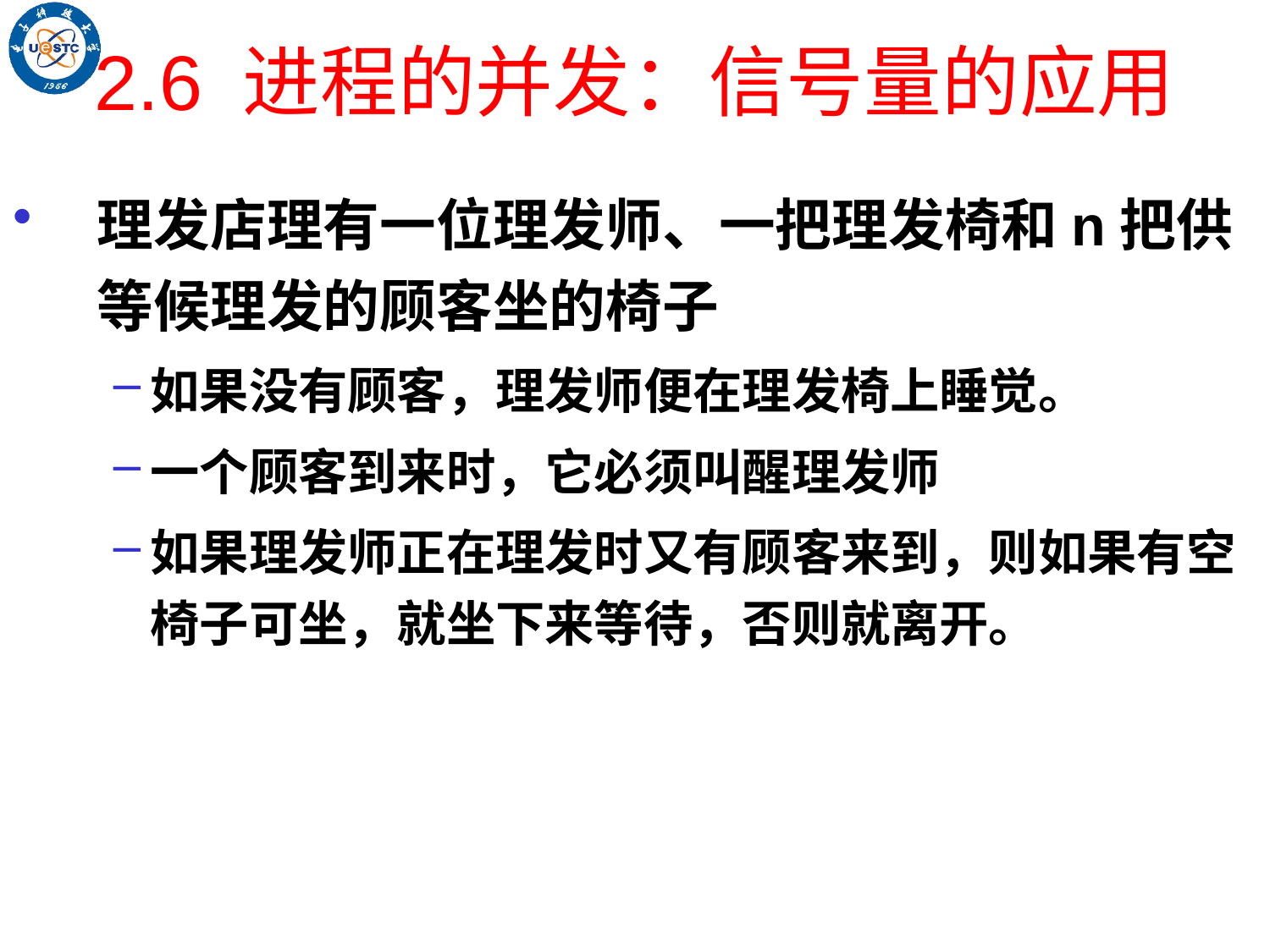

# 2.6 进程的并发：信号量的应用
理发店理有一位理发师、一把理发椅和n把供等候理发的顾客坐的椅子
如果没有顾客，理发师便在理发椅上睡觉。
一个顾客到来时，它必须叫醒理发师
如果理发师正在理发时又有顾客来到，则如果有空椅子可坐，就坐下来等待，否则就离开。